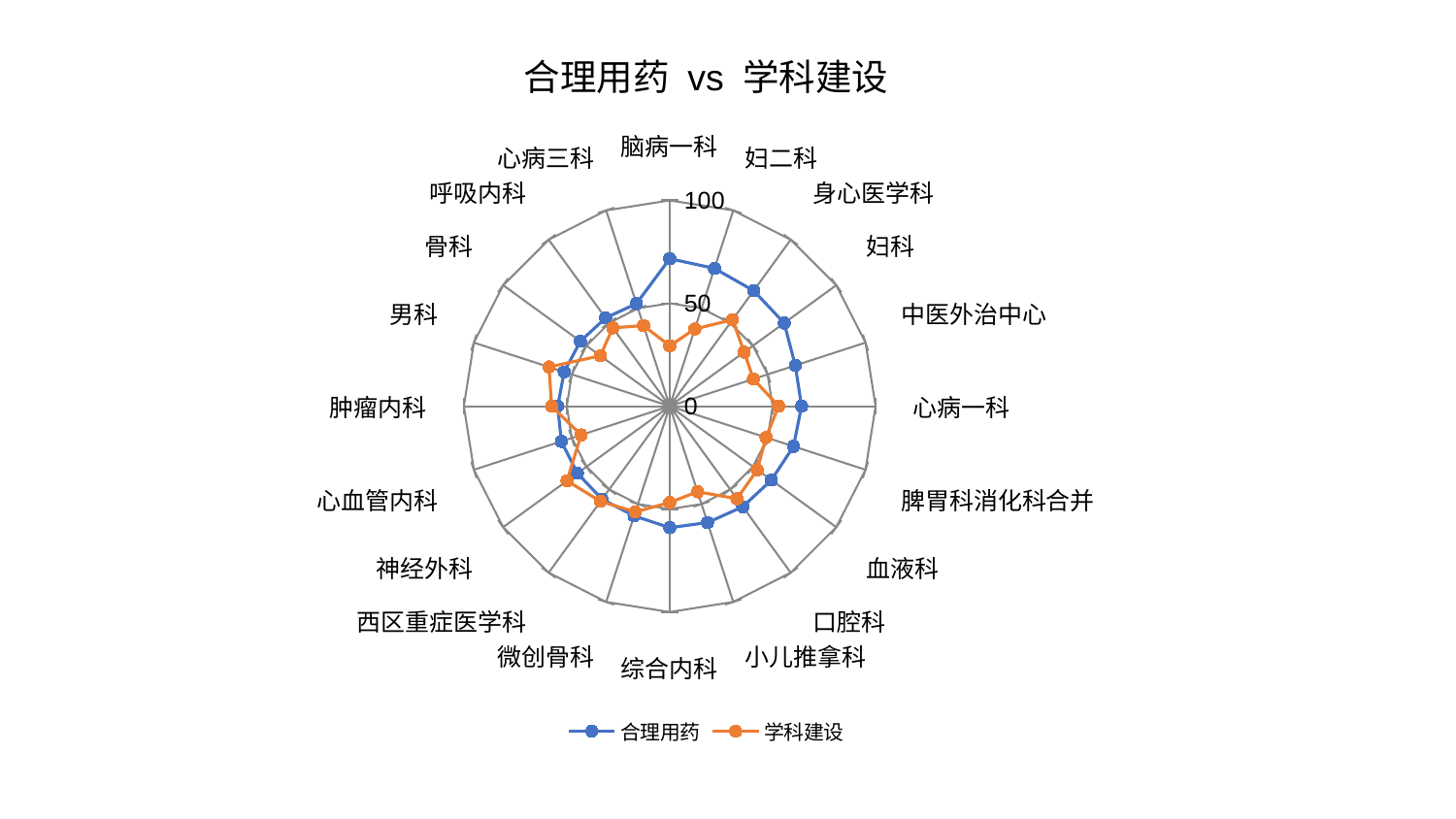

### Chart: 合理用药 vs 学科建设

| Category | 合理用药 | 学科建设 |
|---|---|---|
| 脑病一科 | 71.6639024736335 | 29.32951328114856 |
| 妇二科 | 70.38324519437349 | 39.44986437432877 |
| 身心医学科 | 69.38008997161117 | 51.959648544249404 |
| 妇科 | 68.75060201951351 | 44.7121490216681 |
| 中医外治中心 | 64.14823576367147 | 42.75742544523179 |
| 心病一科 | 64.057529021277 | 52.9087513911426 |
| 脾胃科消化科合并 | 63.24208763827139 | 49.20058967626103 |
| 血液科 | 61.06929683474816 | 52.6137138878962 |
| 口腔科 | 60.40592288955016 | 55.595716623845576 |
| 小儿推拿科 | 59.461087102179874 | 43.721075749495405 |
| 综合内科 | 59.04293675236413 | 46.79037274321383 |
| 微创骨科 | 56.03891830700941 | 54.060181490415545 |
| 西区重症医学科 | 55.88841929126623 | 57.17841677081248 |
| 神经外科 | 55.438058285373415 | 61.67371029846152 |
| 心血管内科 | 55.36502999607457 | 45.24538616676909 |
| 肿瘤内科 | 54.37712433625622 | 57.3603948144791 |
| 男科 | 53.91073856387467 | 61.64183324763248 |
| 骨科 | 53.653901402481225 | 41.64147735925258 |
| 呼吸内科 | 53.016575294289666 | 47.04292719618937 |
| 心病三科 | 52.38083549969297 | 41.18503247730467 |
50